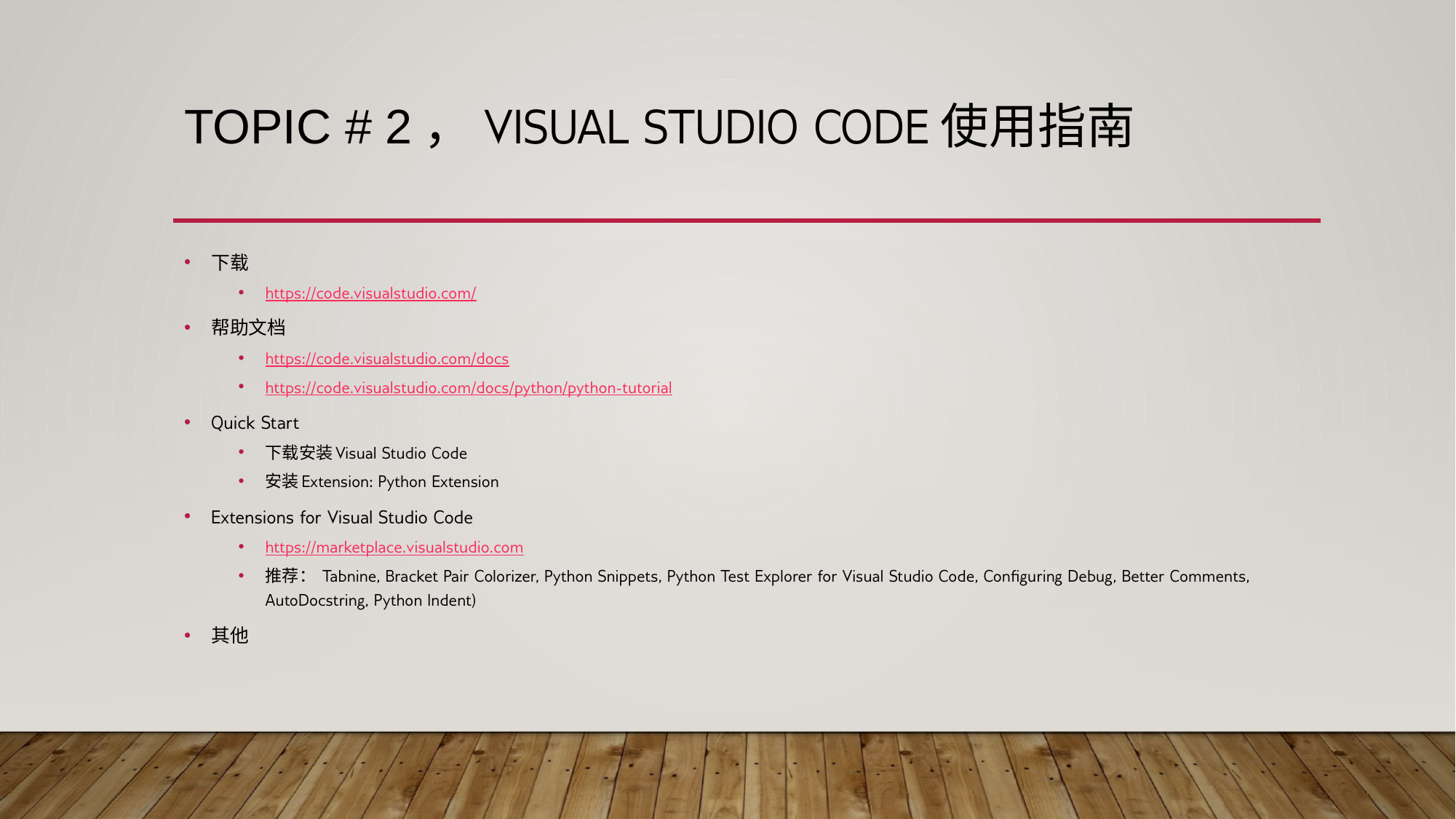

# Topic # 2，Visual Studio Code使用指南
下载
https://code.visualstudio.com/
帮助文档
https://code.visualstudio.com/docs
https://code.visualstudio.com/docs/python/python-tutorial
Quick Start
下载安装Visual Studio Code
安装Extension: Python Extension
Extensions for Visual Studio Code
https://marketplace.visualstudio.com
推荐： Tabnine, Bracket Pair Colorizer, Python Snippets, Python Test Explorer for Visual Studio Code, Configuring Debug, Better Comments, AutoDocstring, Python Indent)
其他